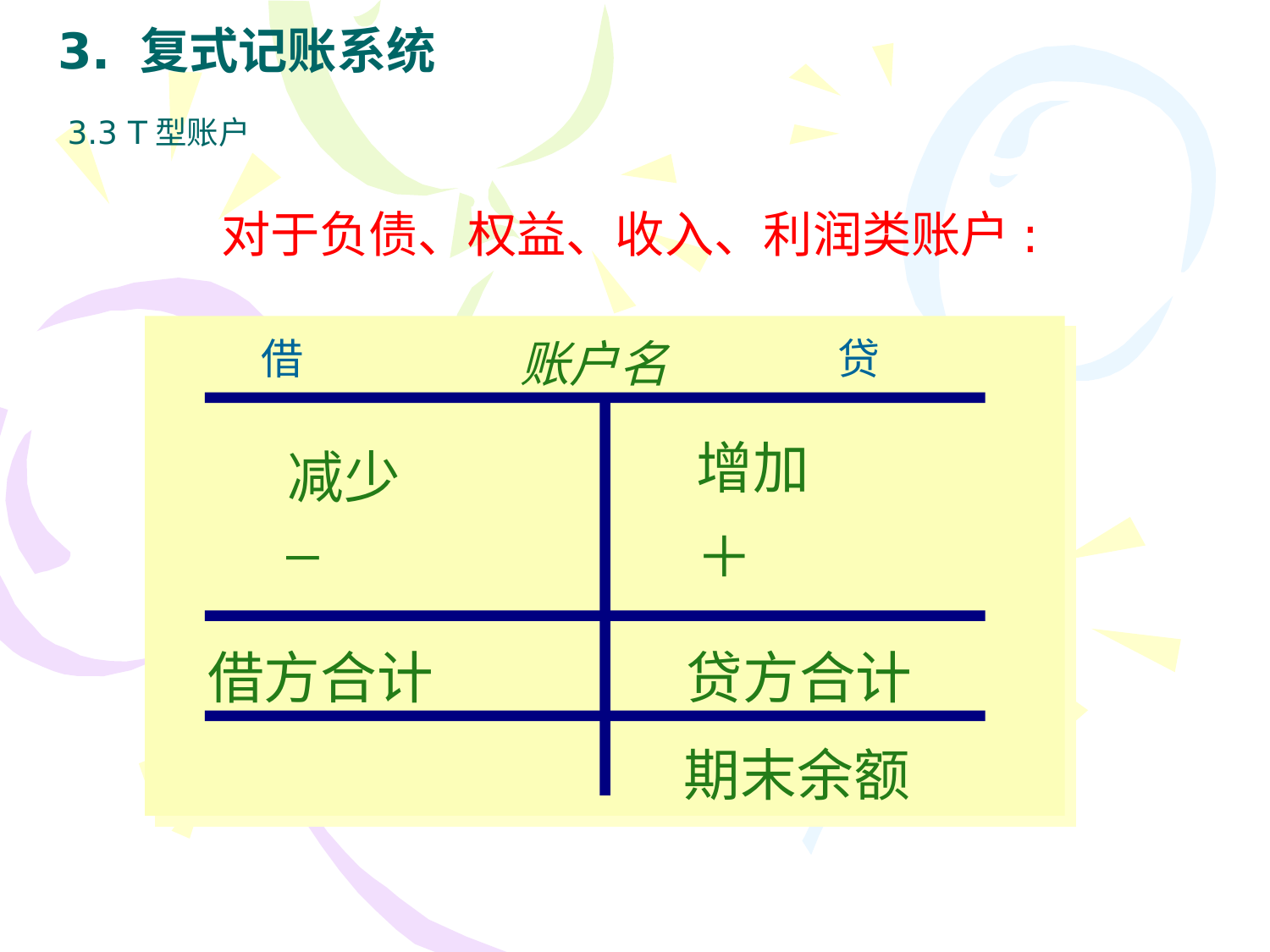

# 3. 复式记账系统
3.3 T型账户
对于负债、权益、收入、利润类账户:

借
账户名
贷

  增加
  ＋
减少
_

借方合计
  贷方合计

期末余额
24